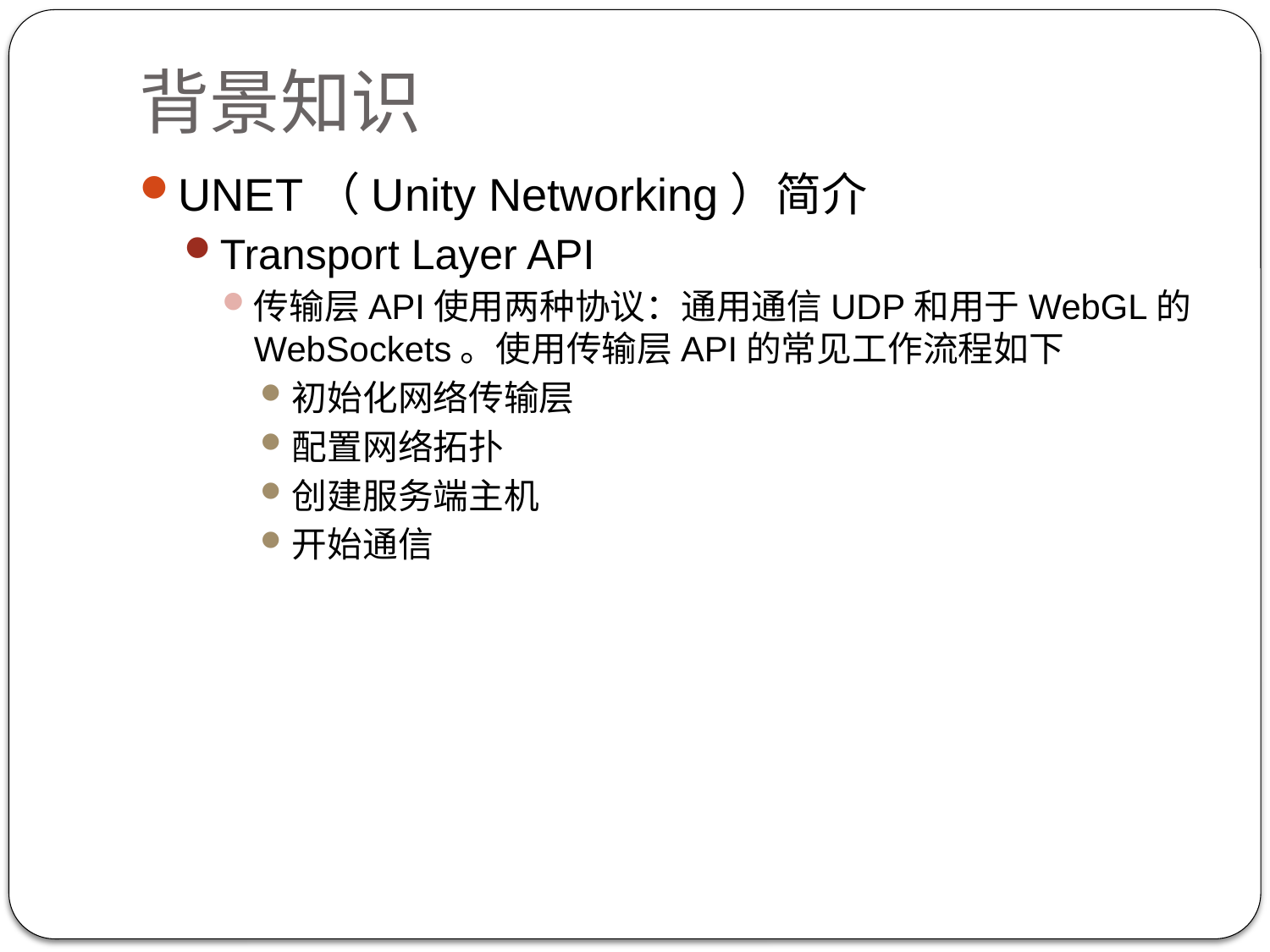

# 背景知识
UNET（Unity Networking）简介
Transport Layer API
传输层API使用两种协议：通用通信UDP和用于WebGL的WebSockets。使用传输层API的常见工作流程如下
初始化网络传输层
配置网络拓扑
创建服务端主机
开始通信